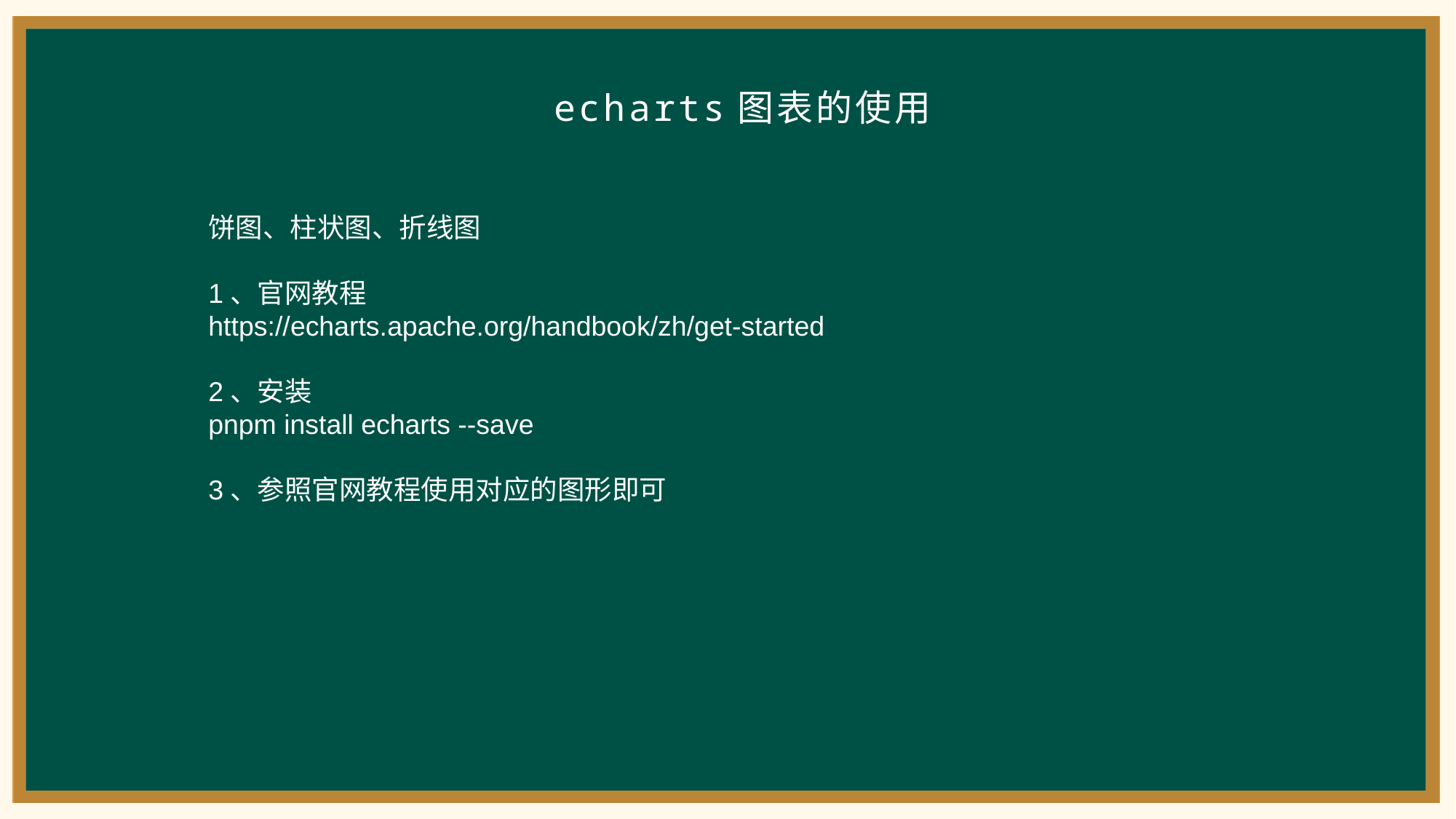

echarts图表的使用
echarts图表的使用
饼图、柱状图、折线图

1、官网教程
https://echarts.apache.org/handbook/zh/get-started

2、安装
pnpm install echarts --save

3、参照官网教程使用对应的图形即可